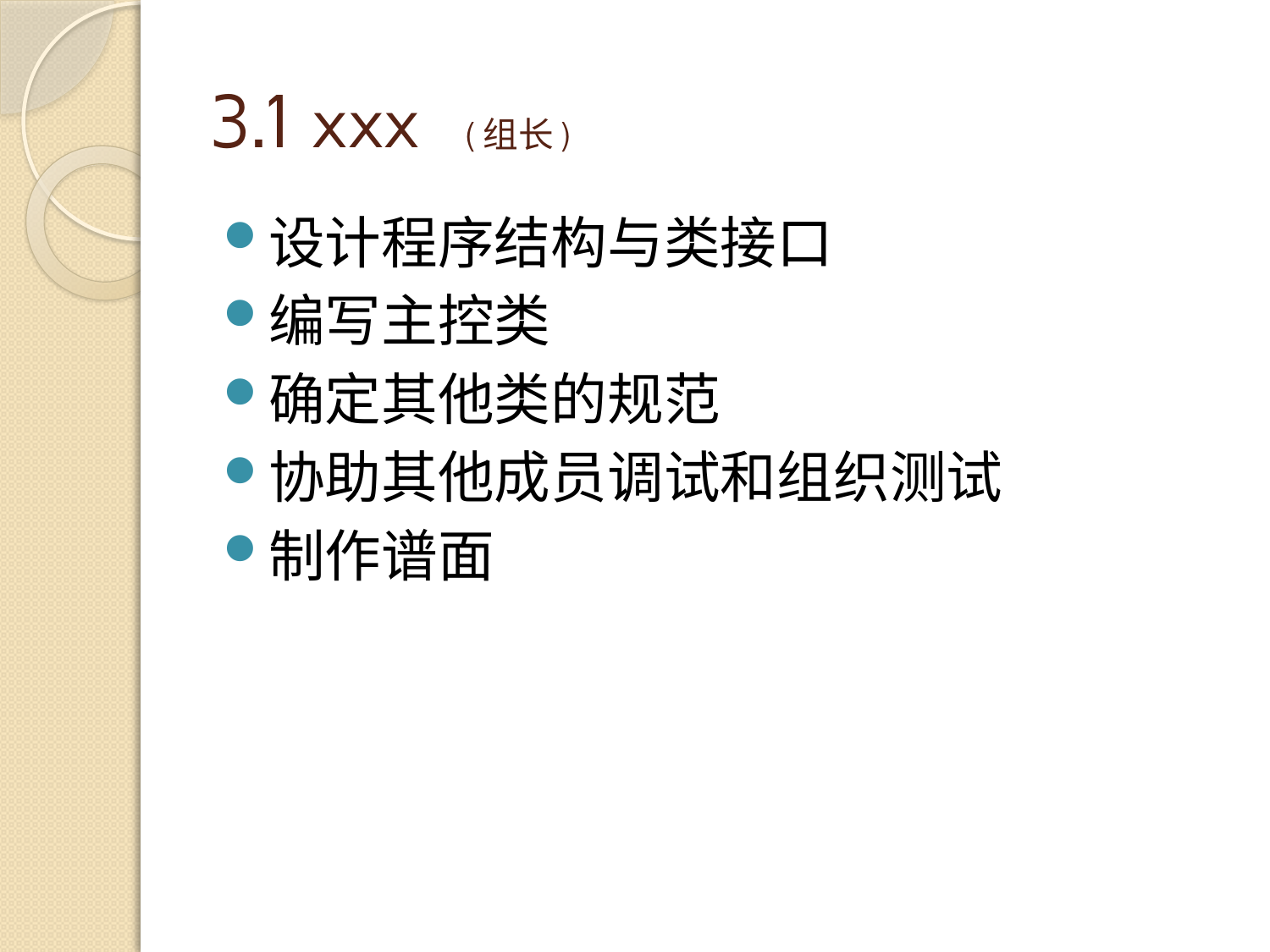

# 3.1 xxx	(组长)
设计程序结构与类接口
编写主控类
确定其他类的规范
协助其他成员调试和组织测试
制作谱面